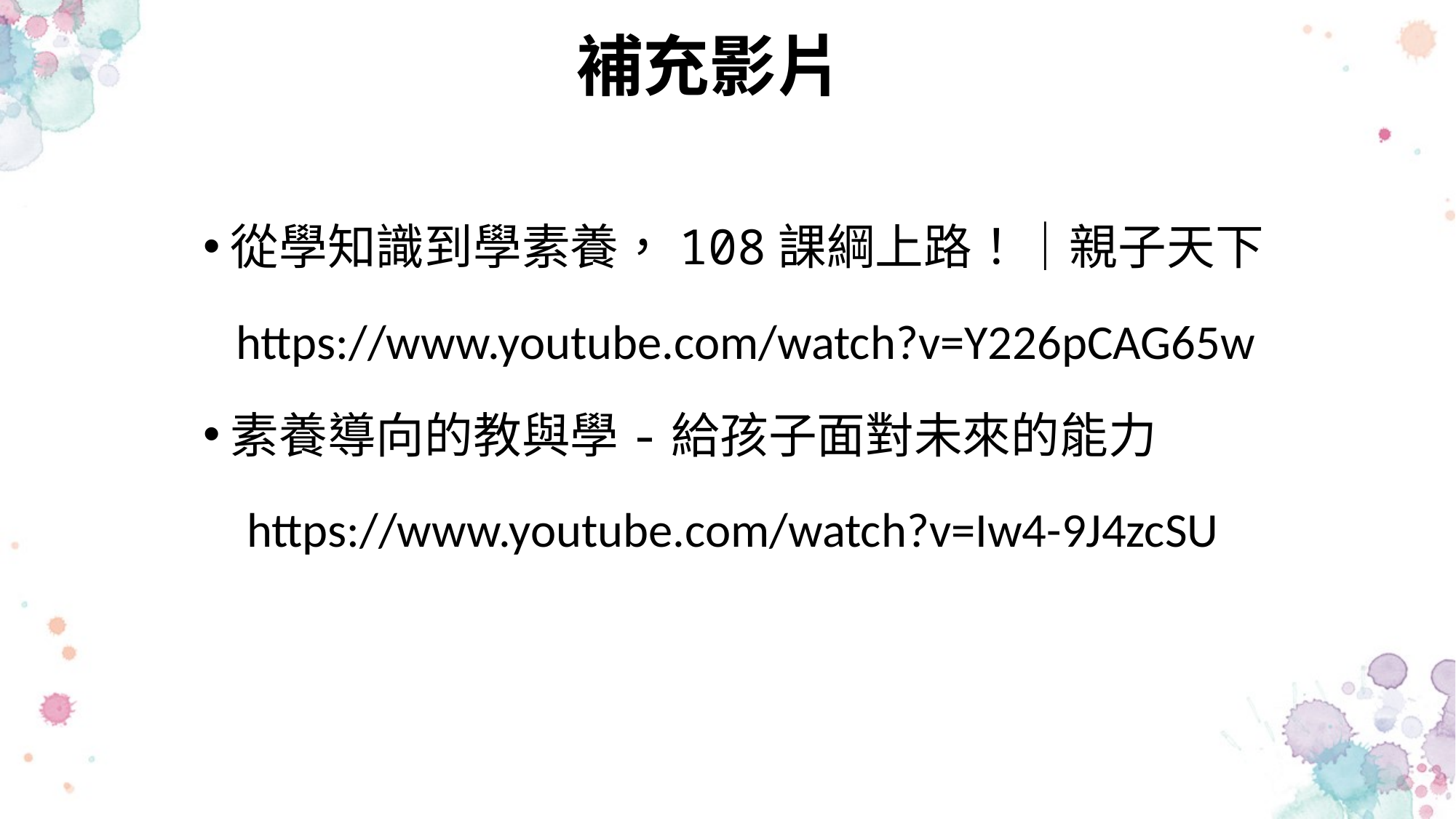

# 補充影片
從學知識到學素養，108課綱上路！｜親子天下

   https://www.youtube.com/watch?v=Y226pCAG65w

素養導向的教與學-­給孩子面對未來的能力

    https://www.youtube.com/watch?v=Iw4-9J4zcSU